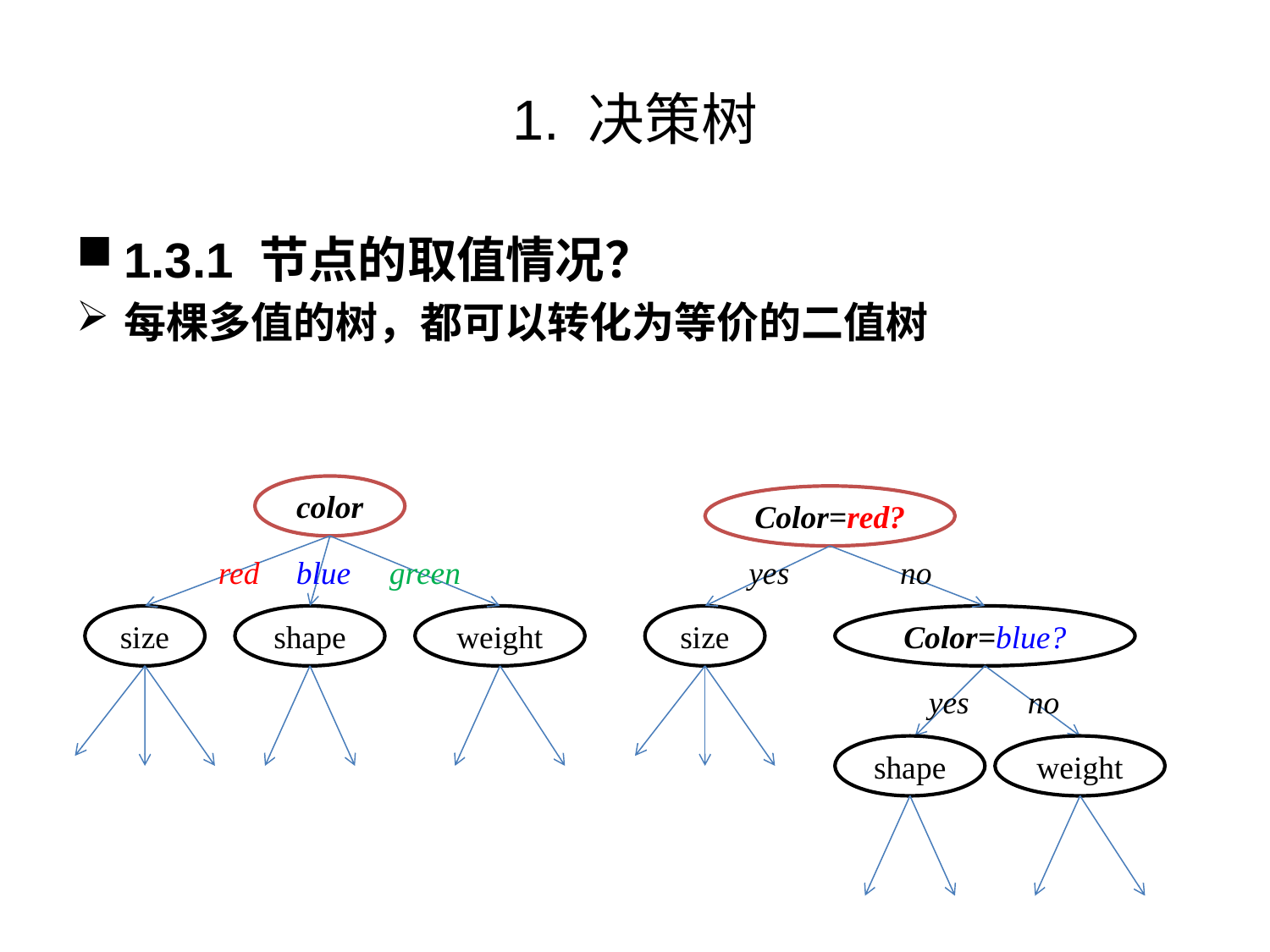

# 1. 决策树
1.3.1 节点的取值情况？
每棵多值的树，都可以转化为等价的二值树

color
Color=red?
red
blue
green
yes
no
size
shape
weight
size
Color=blue?
yes
no
shape
weight